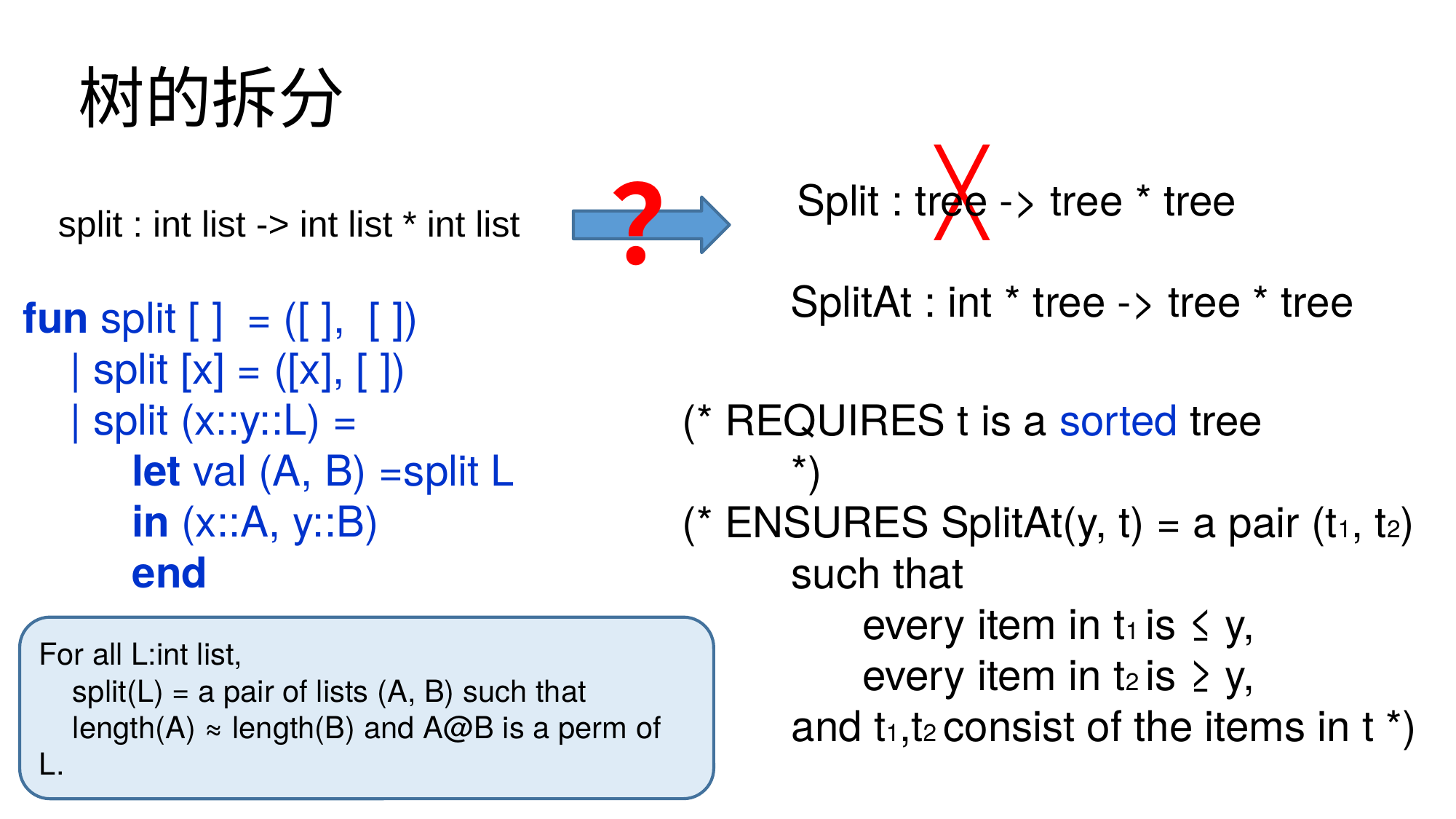

# 树的拆分
╳
？
Split : tree -> tree * tree
split : int list -> int list * int list

SplitAt : int * tree -> tree * tree
fun split [ ]  = ([ ],  [ ])
    | split [x] = ([x], [ ])
    | split (x::y::L) =
	let val (A, B) =split L
	in (x::A, y::B)
	end
(* REQUIRES t is a sorted tree 		*)
(* ENSURES SplitAt(y, t) = a pair (t1, t2)
	such that
	      every item in t1 is ≤ y,
	      every item in t2 is ≥ y,
	and t1,t2 consist of the items in t *)
For all L:int list,
    split(L) = a pair of lists (A, B) such that
    length(A) ≈ length(B) and A@B is a perm of L.